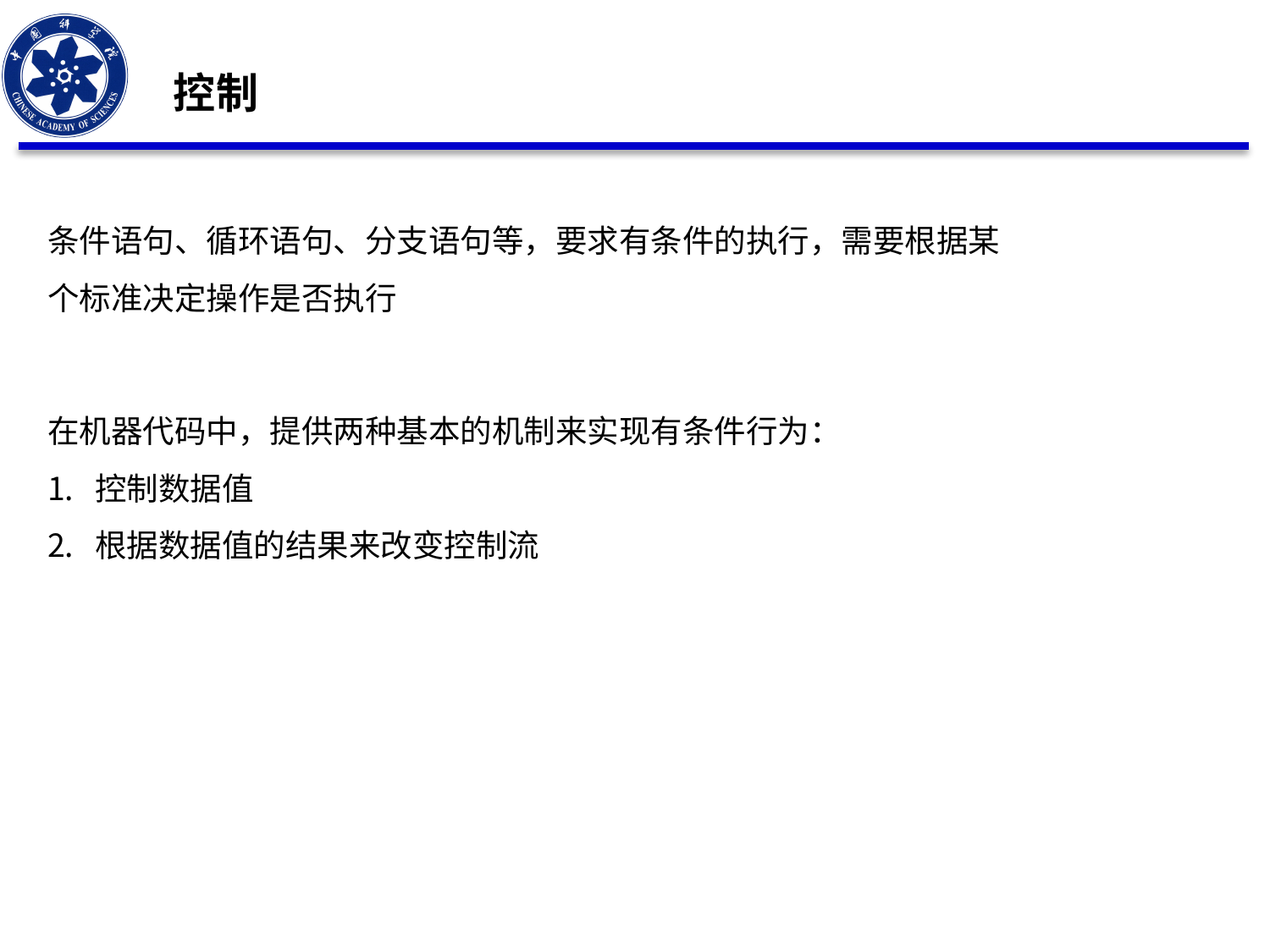

控制
条件语句、循环语句、分支语句等，要求有条件的执行，需要根据某个标准决定操作是否执行
在机器代码中，提供两种基本的机制来实现有条件行为：
控制数据值
根据数据值的结果来改变控制流